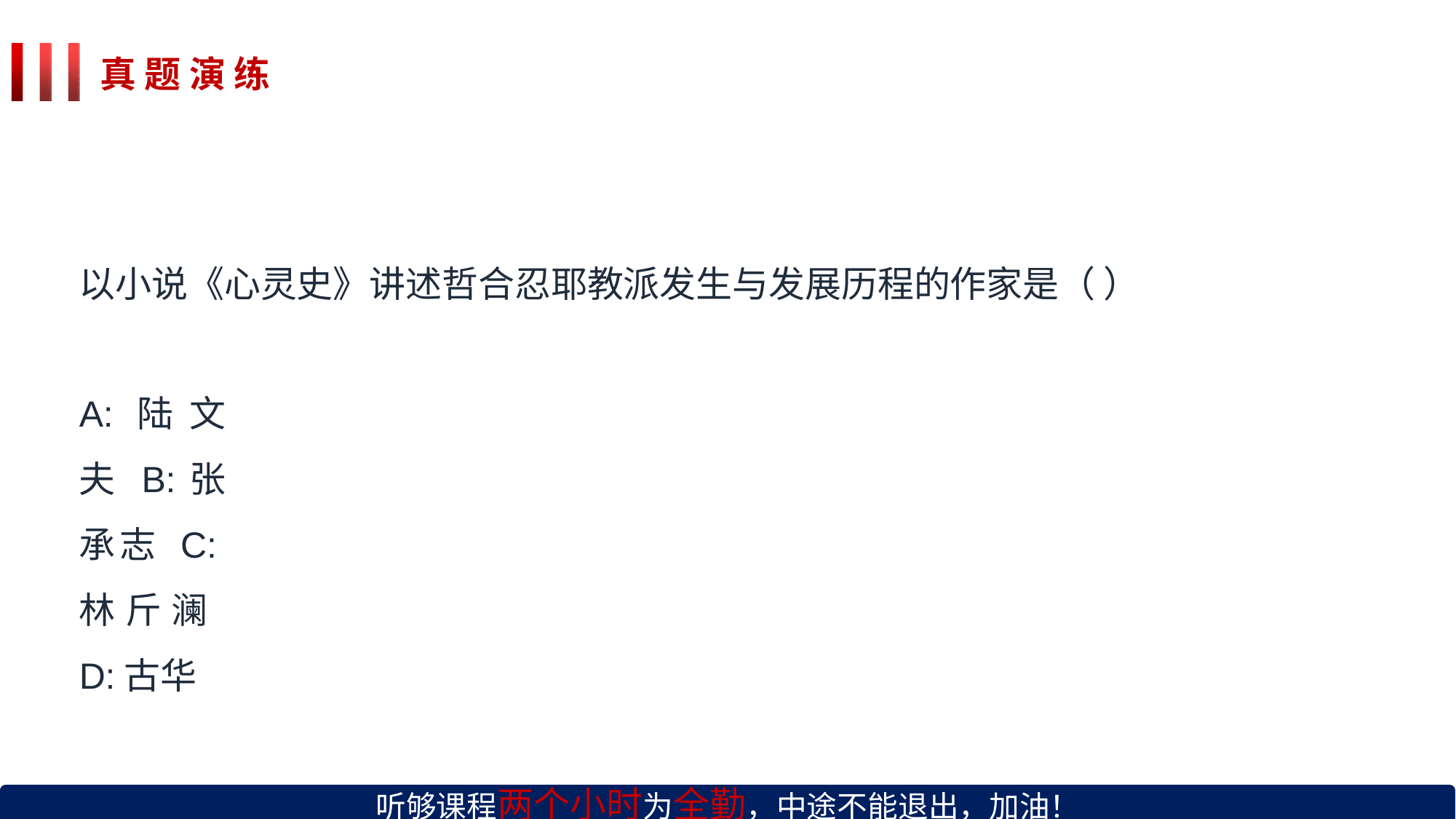

# 真 题 演 练
以小说《心灵史》讲述哲合忍耶教派发生与发展历程的作家是（ ）

A:陆文夫 B:张承志 C:林斤澜  D:古华
104

听够课程两个小时为全勤，中途不能退出，加油！